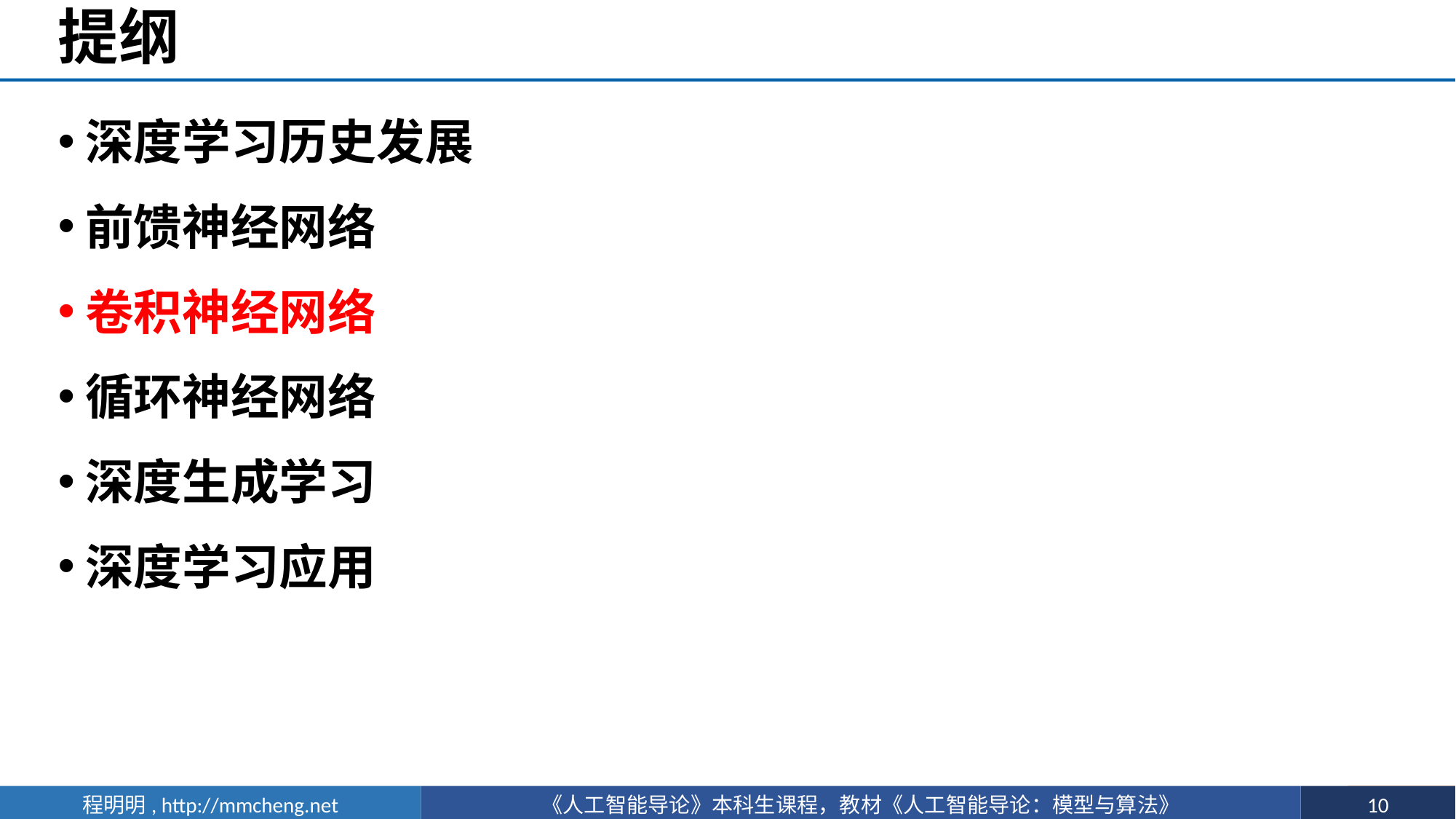

# 提纲
深度学习历史发展
前馈神经网络
卷积神经网络
循环神经网络
深度生成学习
深度学习应用